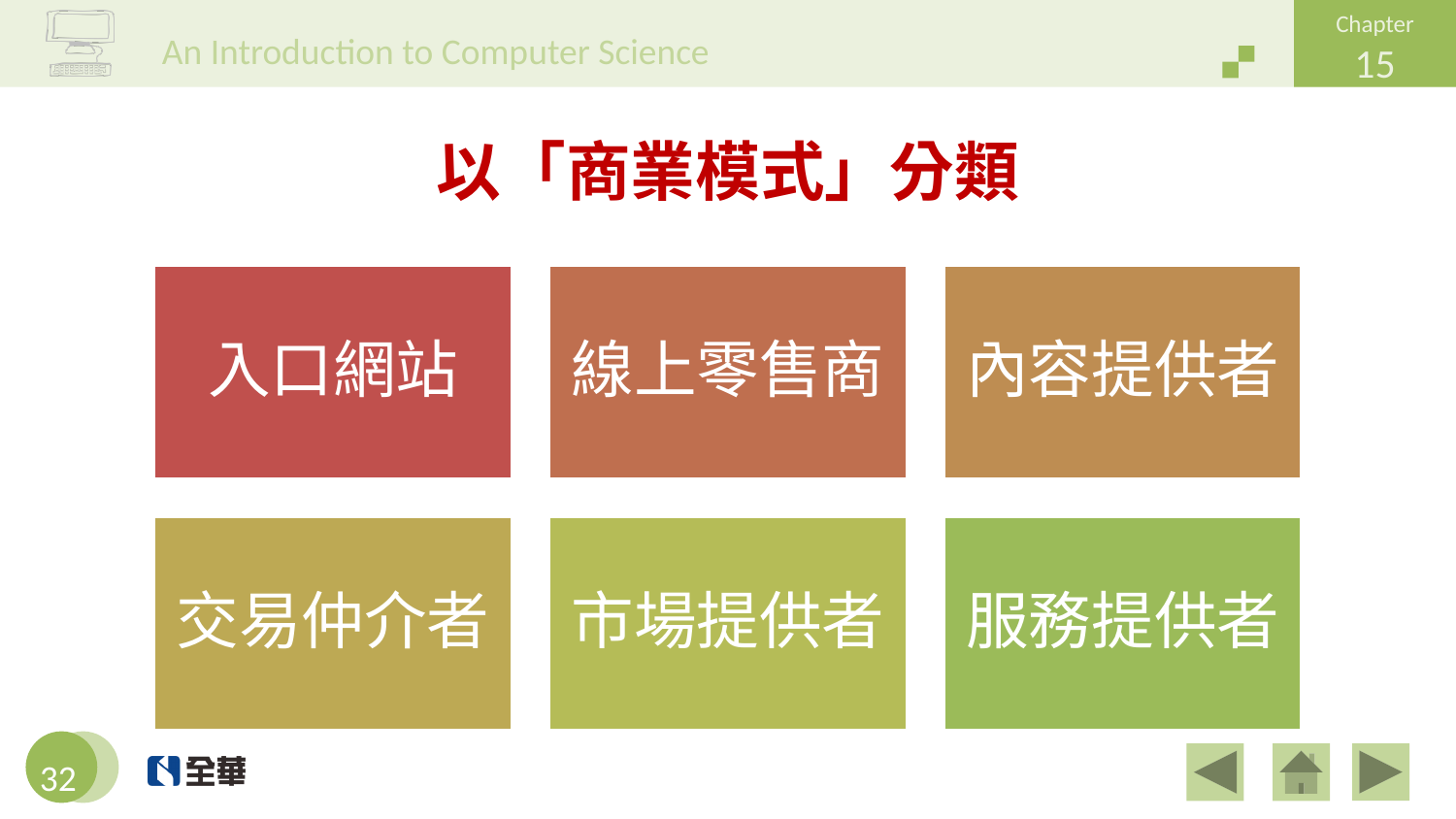

# 以「商業模式」分類
入口網站
線上零售商
內容提供者
交易仲介者
市場提供者
服務提供者